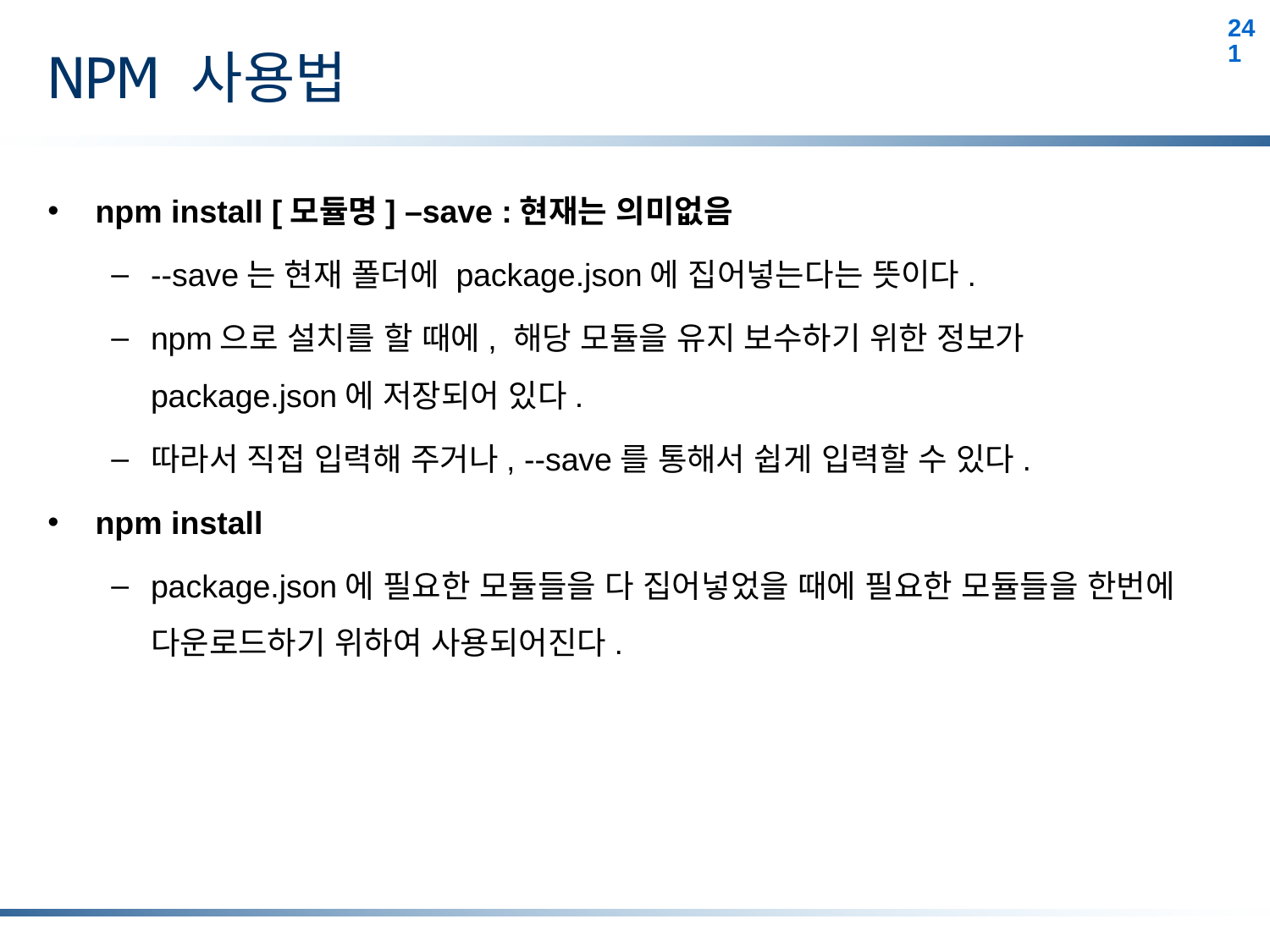

# NPM 사용법
npm install [모듈명] –save :현재는 의미없음
--save는 현재 폴더에 package.json에 집어넣는다는 뜻이다.
npm으로 설치를 할 때에, 해당 모듈을 유지 보수하기 위한 정보가 package.json에 저장되어 있다.
따라서 직접 입력해 주거나, --save를 통해서 쉽게 입력할 수 있다.
npm install
package.json에 필요한 모듈들을 다 집어넣었을 때에 필요한 모듈들을 한번에 다운로드하기 위하여 사용되어진다.